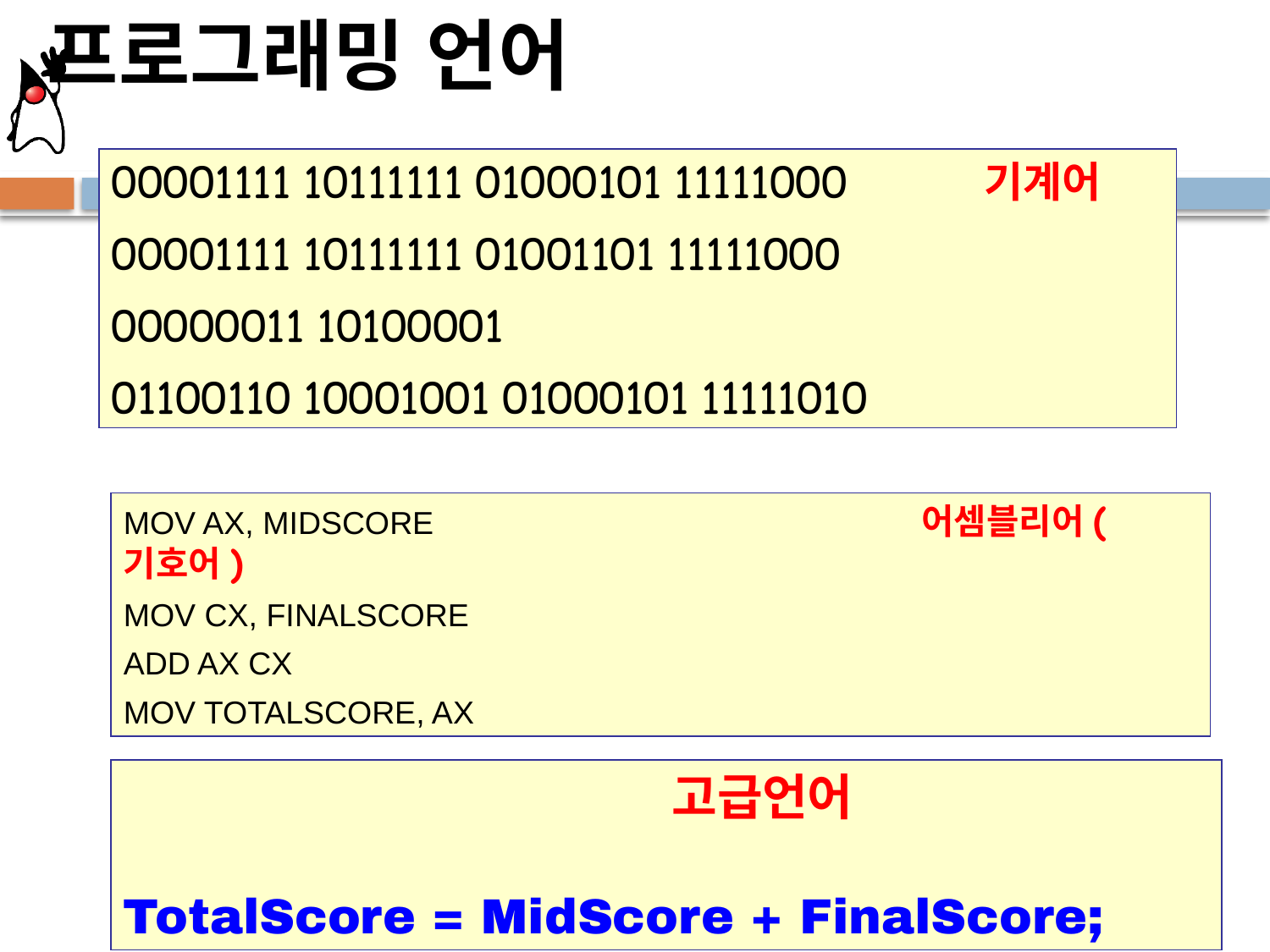

프로그래밍 언어
00001111 10111111 01000101 11111000          기계어
00001111 10111111 01001101 11111000
00000011 10100001
01100110 10001001 01000101 11111010
MOV AX, MIDSCORE                                                      어셈블리어(기호어)
MOV CX, FINALSCORE
ADD AX CX
MOV TOTALSCORE, AX
                                       고급언어

TotalScore = MidScore + FinalScore;